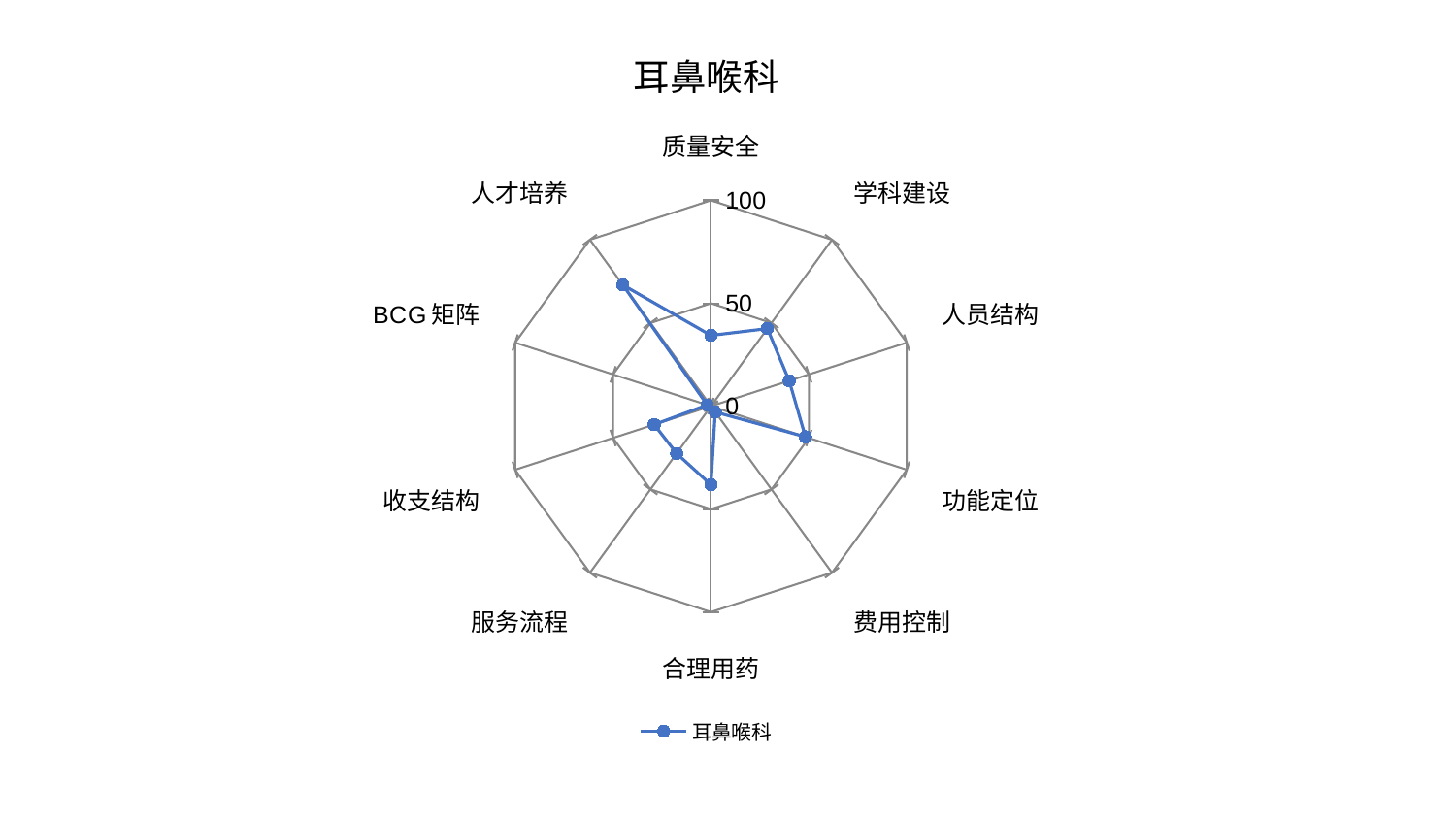

### Chart: 耳鼻喉科

| Category | 耳鼻喉科 |
|---|---|
| 质量安全 | 34.407780911228 |
| 学科建设 | 46.62754011256613 |
| 人员结构 | 39.972959999634455 |
| 功能定位 | 48.25219349273304 |
| 费用控制 | 3.5158367143083127 |
| 合理用药 | 38.172325742098714 |
| 服务流程 | 28.39123224202036 |
| 收支结构 | 28.98430824642007 |
| BCG矩阵 | 1.897162422139241 |
| 人才培养 | 72.80966771557564 |
109